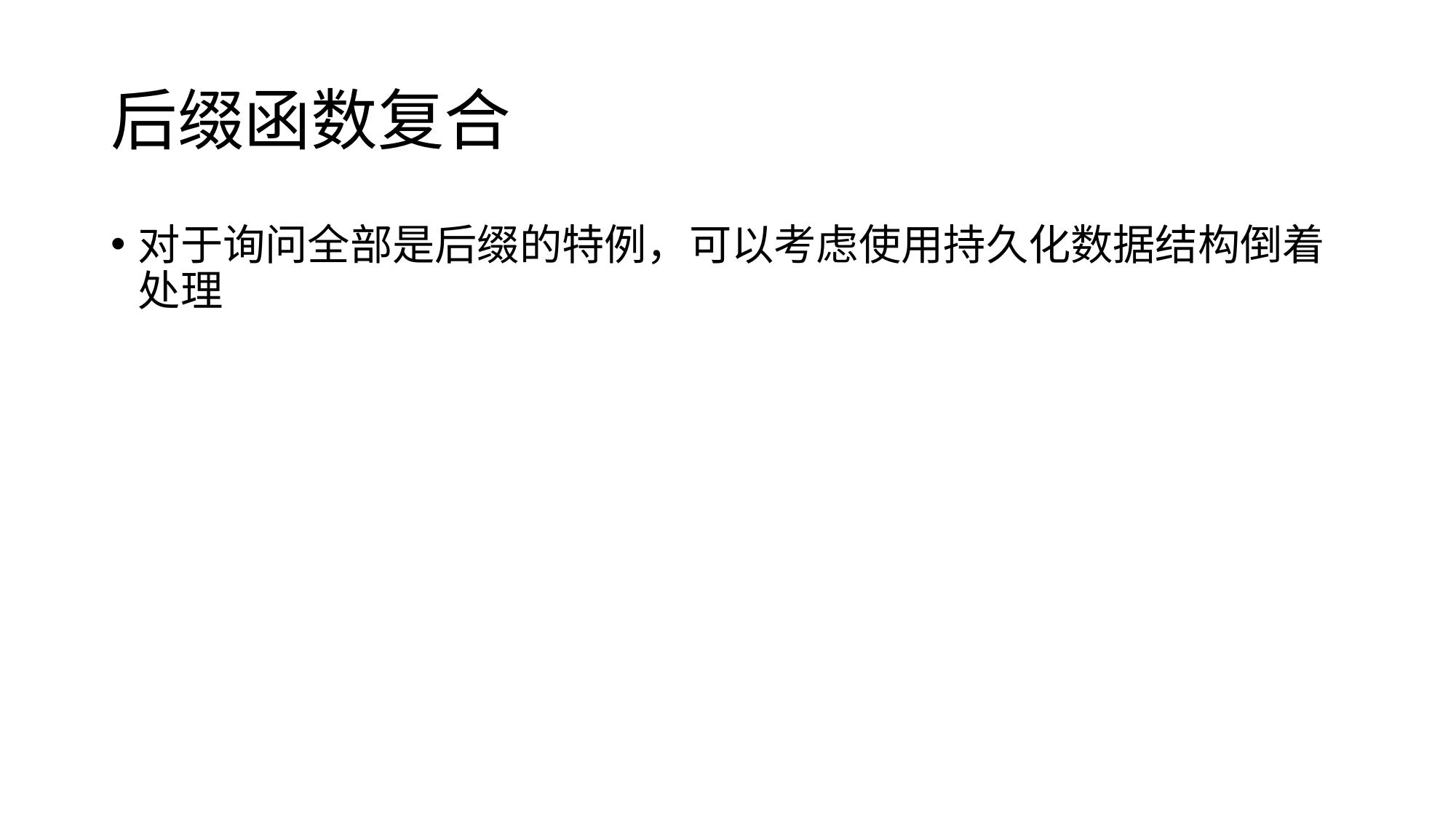

# 后缀函数复合
对于询问全部是后缀的特例，可以考虑使用持久化数据结构倒着处理